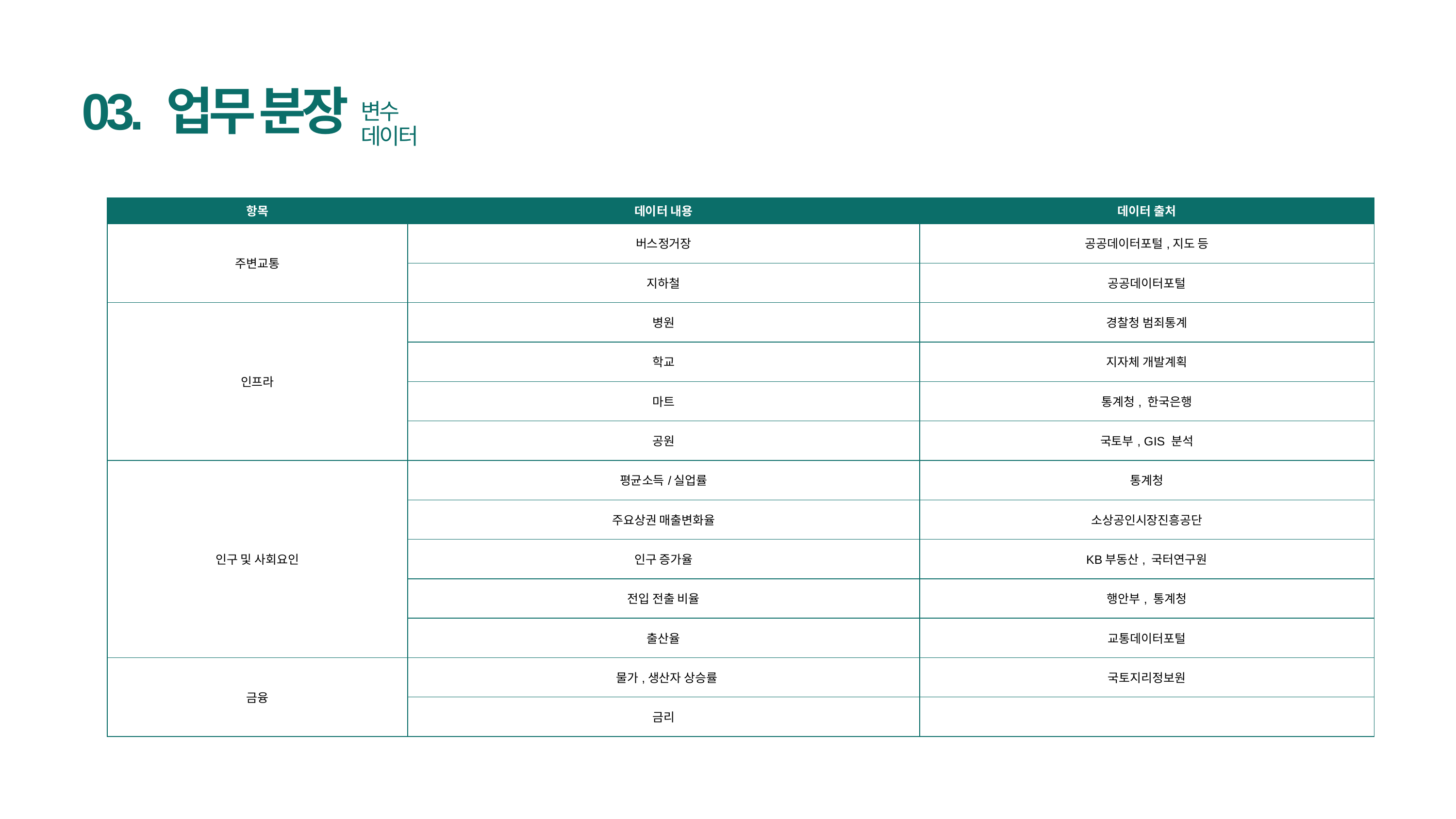

03. 업무 분장
변수 데이터
| 항목 | 데이터 내용 | 데이터 출처 |
| --- | --- | --- |
| 주변교통 | 버스정거장 | 공공데이터포털,지도 등 |
| 주변교통 | 지하철 | 공공데이터포털 |
| 인프라 | 병원 | 경찰청 범죄통계 |
| 인프라 | 학교 | 지자체 개발계획 |
| 인프라 | 마트 | 통계청, 한국은행 |
| 인프라 | 공원 | 국토부, GIS 분석 |
| 인구 및 사회요인 | 평균소득/실업률 | 통계청 |
| 인구 및 사회요인 | 주요상권 매출변화율 | 소상공인시장진흥공단 |
| 인구 및 사회요인 | 인구 증가율 | KB부동산, 국터연구원 |
| 인구 및 사회요인 | 전입 전출 비율 | 행안부, 통계청 |
| 인구 및 사회요인 | 출산율 | 교통데이터포털 |
| 금융 | 물가,생산자 상승률 | 국토지리정보원 |
| 금융 | 금리 |  |